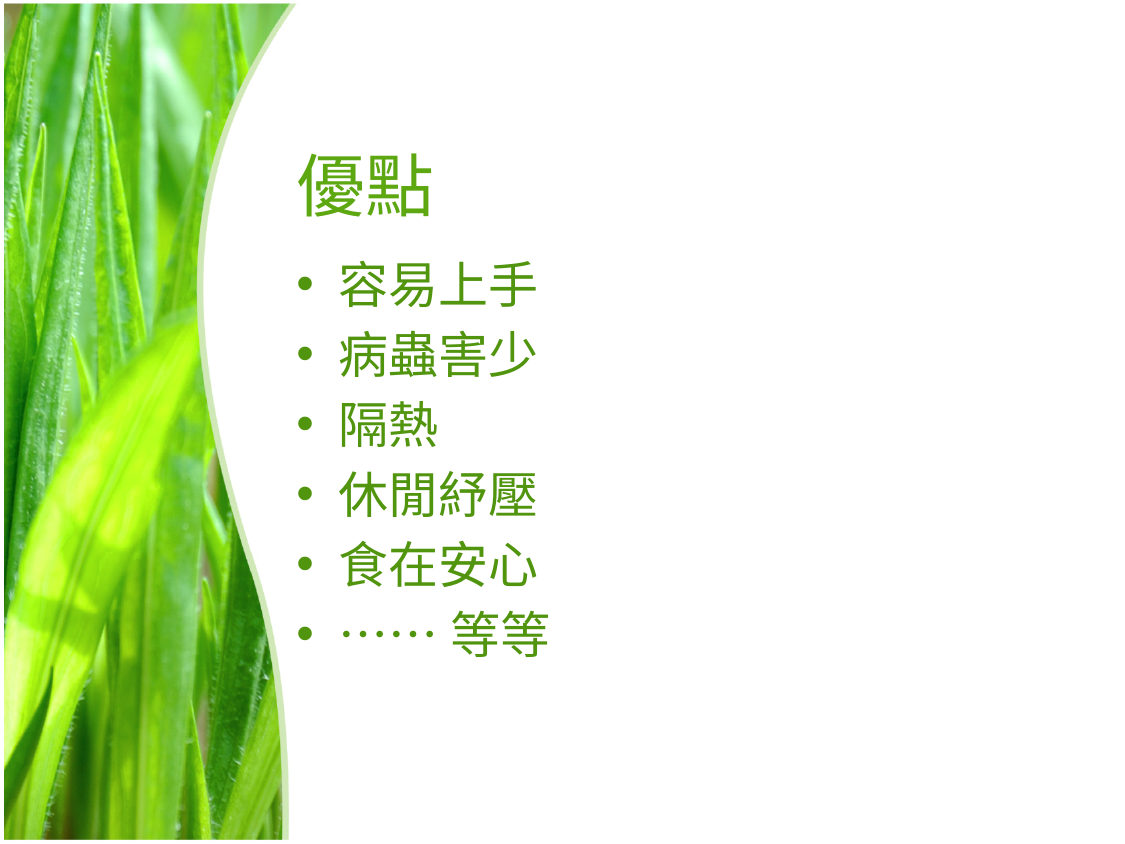

# 優點
容易上手
病蟲害少
隔熱
休閒紓壓
食在安心
……等等